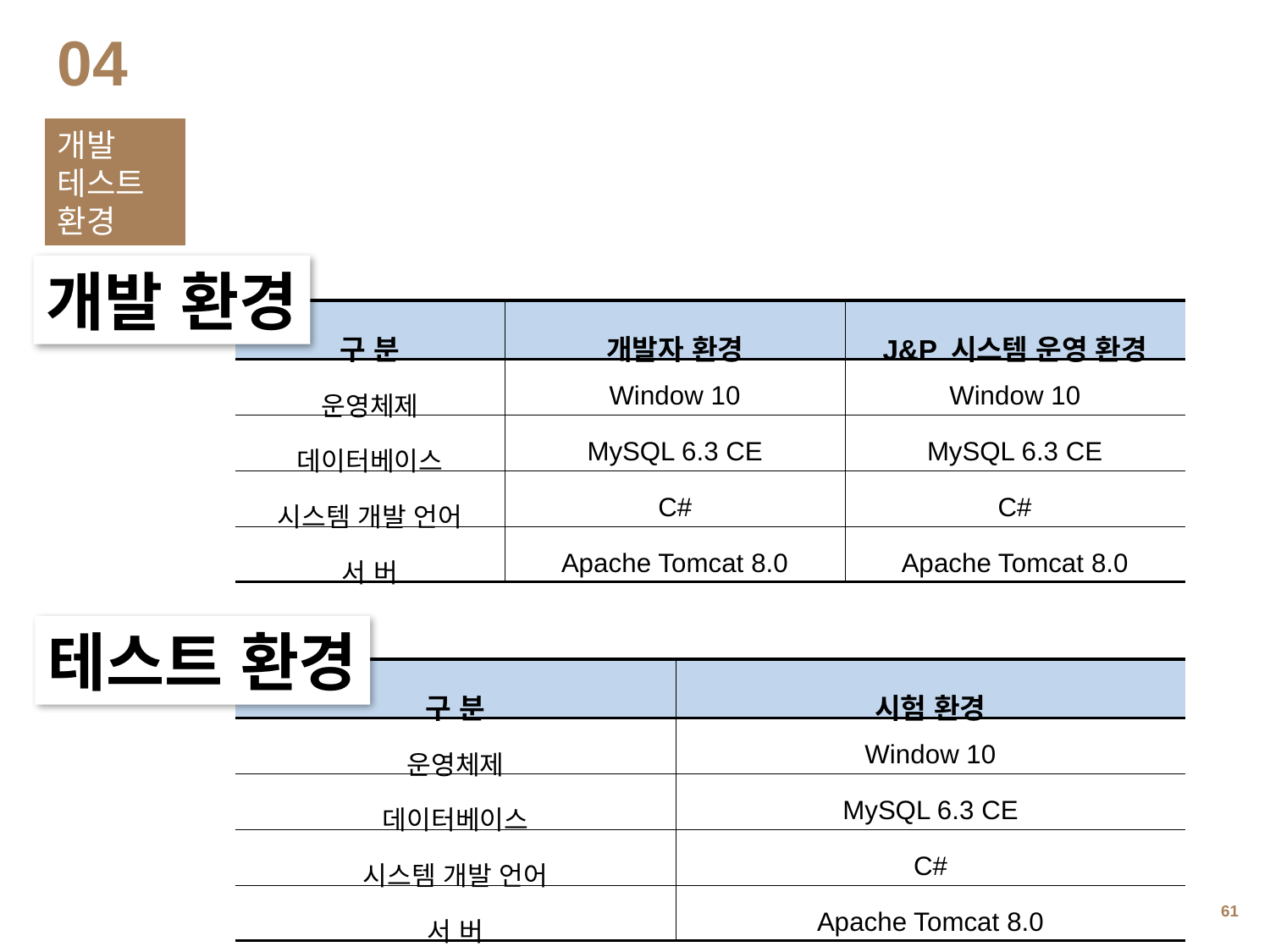

04
개발
테스트
환경
개발 환경
| 구 분 | 개발자 환경 | J&P 시스템 운영 환경 |
| --- | --- | --- |
| 운영체제 | Window 10 | Window 10 |
| 데이터베이스 | MySQL 6.3 CE | MySQL 6.3 CE |
| 시스템 개발 언어 | C# | C# |
| 서 버 | Apache Tomcat 8.0 | Apache Tomcat 8.0 |
테스트 환경
| 구 분 | 시험 환경 |
| --- | --- |
| 운영체제 | Window 10 |
| 데이터베이스 | MySQL 6.3 CE |
| 시스템 개발 언어 | C# |
| 서 버 | Apache Tomcat 8.0 |
61